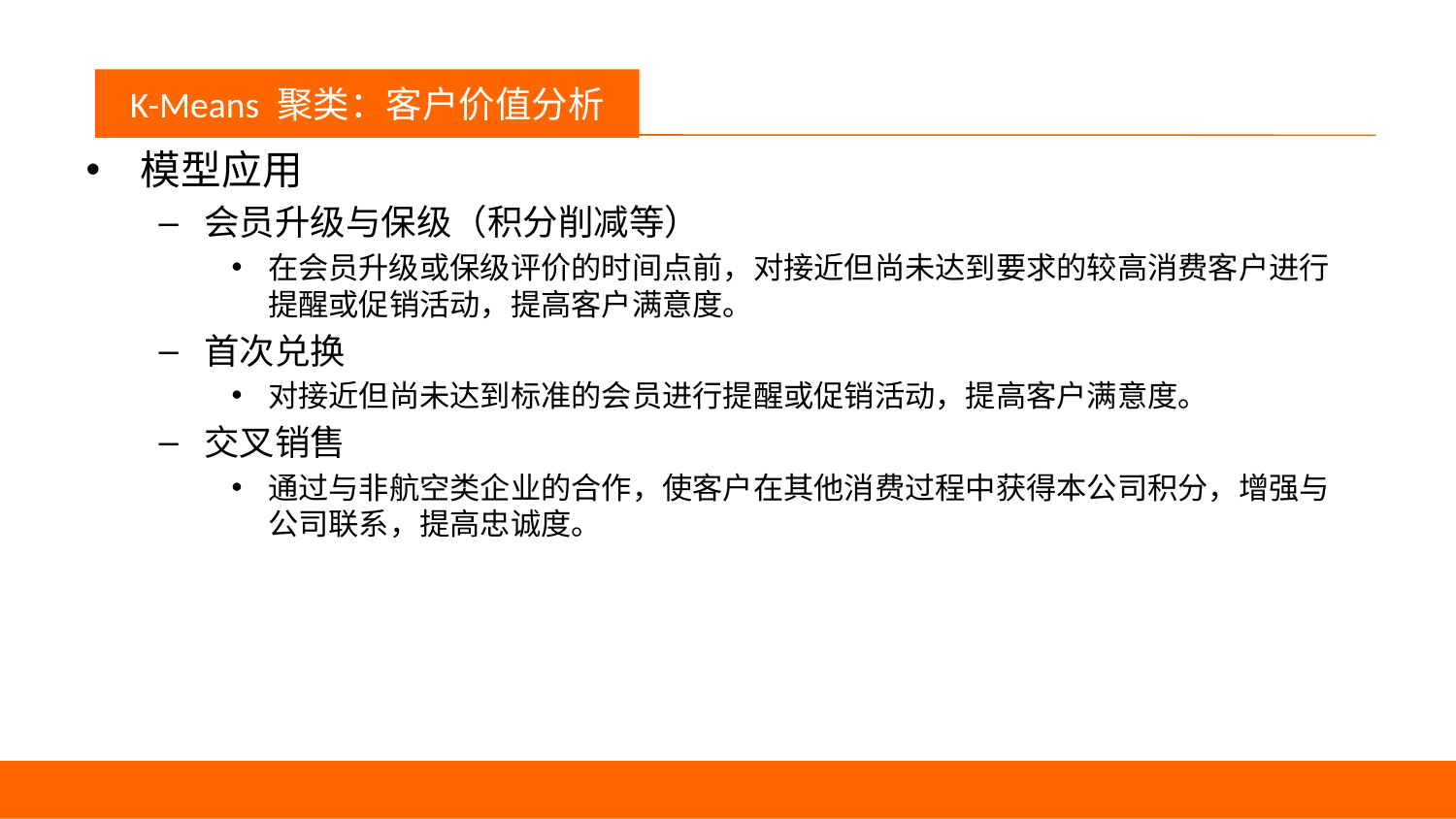

议程

K-Means 聚类：客户价值分析
模型应用
会员升级与保级（积分削减等）
在会员升级或保级评价的时间点前，对接近但尚未达到要求的较高消费客户进行提醒或促销活动，提高客户满意度。
首次兑换
对接近但尚未达到标准的会员进行提醒或促销活动，提高客户满意度。
交叉销售
通过与非航空类企业的合作，使客户在其他消费过程中获得本公司积分，增强与公司联系，提高忠诚度。